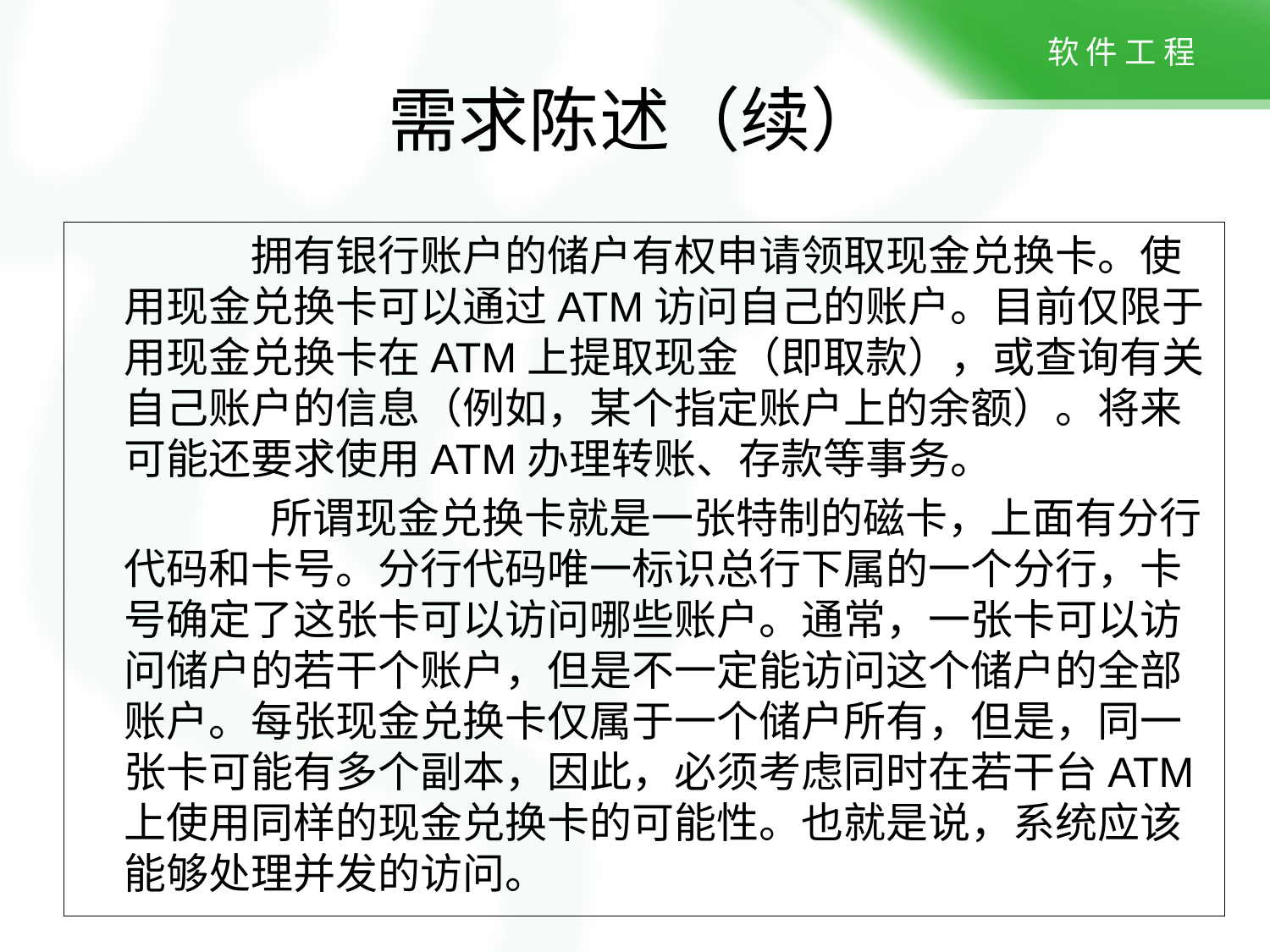

# 需求陈述（续）
		拥有银行账户的储户有权申请领取现金兑换卡。使用现金兑换卡可以通过ATM访问自己的账户。目前仅限于用现金兑换卡在ATM上提取现金（即取款），或查询有关自己账户的信息（例如，某个指定账户上的余额）。将来可能还要求使用ATM办理转账、存款等事务。
		 所谓现金兑换卡就是一张特制的磁卡，上面有分行代码和卡号。分行代码唯一标识总行下属的一个分行，卡号确定了这张卡可以访问哪些账户。通常，一张卡可以访问储户的若干个账户，但是不一定能访问这个储户的全部账户。每张现金兑换卡仅属于一个储户所有，但是，同一张卡可能有多个副本，因此，必须考虑同时在若干台ATM上使用同样的现金兑换卡的可能性。也就是说，系统应该能够处理并发的访问。